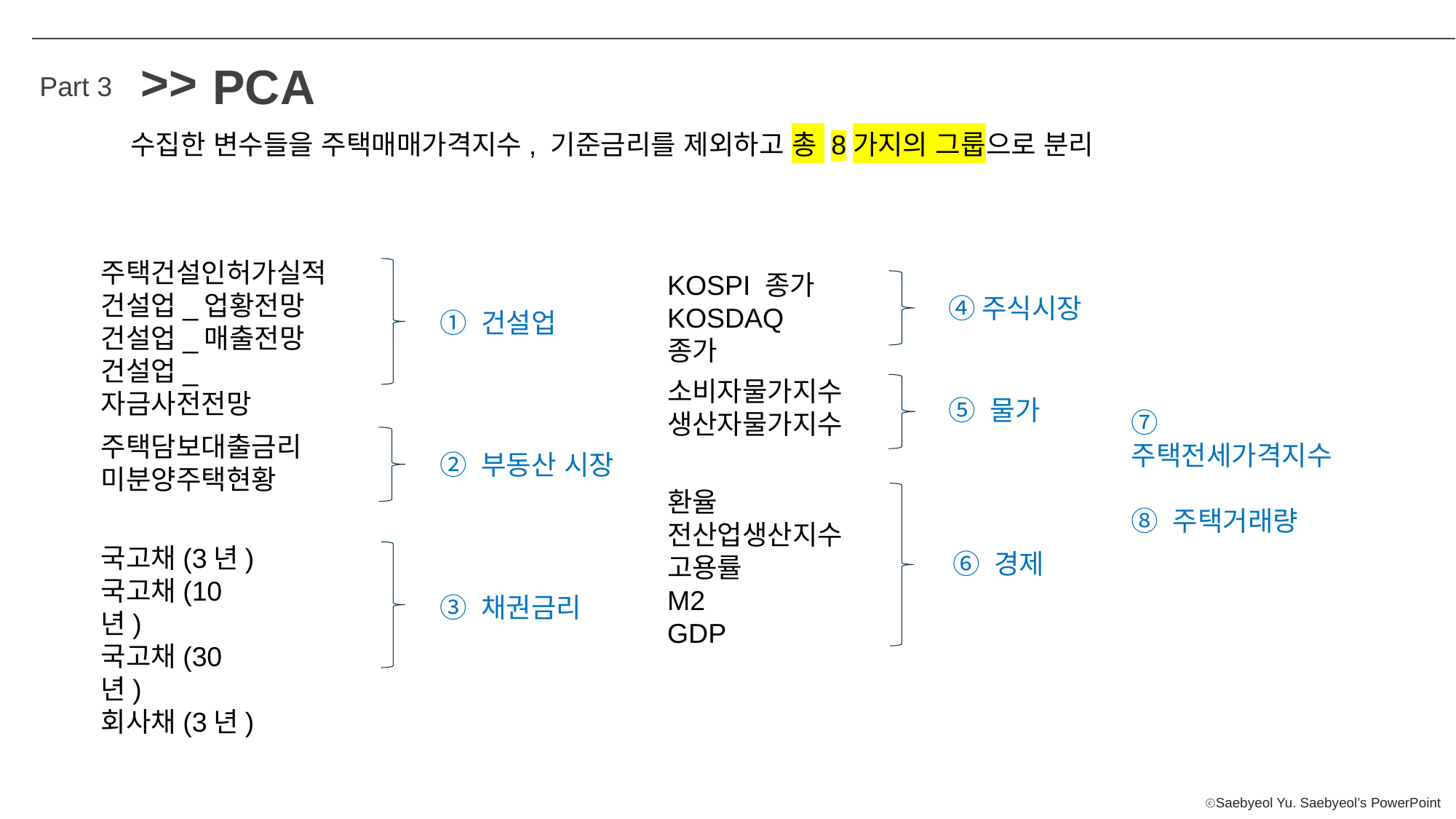

>>
PCA
Part 3
수집한 변수들을 주택매매가격지수, 기준금리를 제외하고 총 8가지의 그룹으로 분리
주택건설인허가실적
건설업_업황전망
건설업_매출전망
건설업_자금사전전망

① 건설업
주택담보대출금리
미분양주택현황

② 부동산 시장
국고채(3년)
국고채(10년)
국고채(30년)
회사채(3년)

③ 채권금리
KOSPI 종가
KOSDAQ 종가

④주식시장
소비자물가지수
생산자물가지수

⑤ 물가
환율
전산업생산지수
고용률
M2
GDP

⑥ 경제
⑦ 주택전세가격지수

⑧ 주택거래량